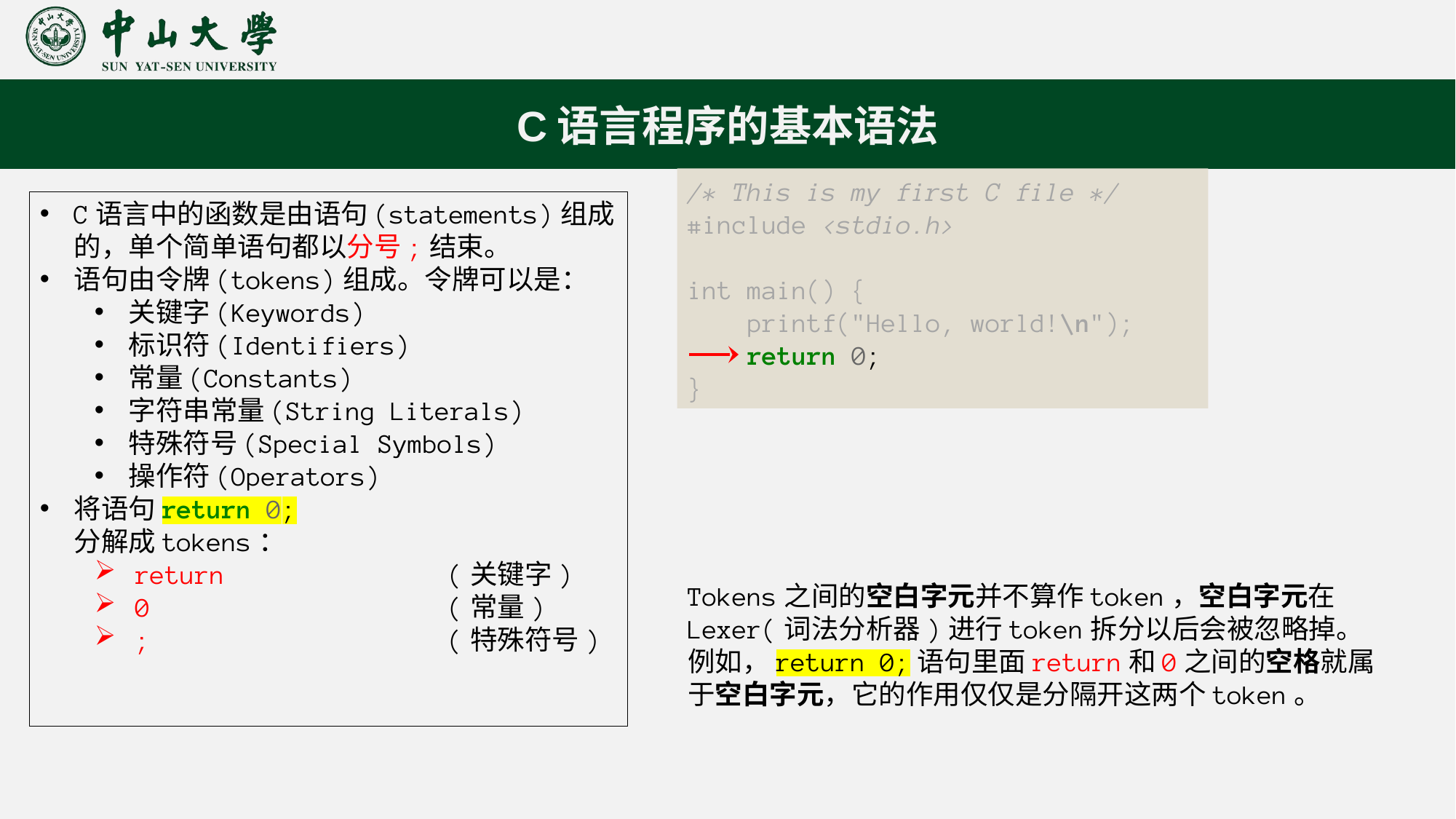

C语言程序的基本语法
/* This is my first C file */
#include <stdio.h>

int main() {
    printf("Hello, world!\n");
    return 0;
}
C语言中的函数是由语句(statements)组成的，单个简单语句都以分号;结束。
语句由令牌(tokens)组成。令牌可以是：
关键字(Keywords)
标识符(Identifiers)
常量(Constants)
字符串常量(String Literals)
特殊符号(Special Symbols)
操作符(Operators)
将语句return 0;
分解成tokens：
return               (关键字)
0                    (常量)
;                    (特殊符号)

Tokens之间的空白字元并不算作token，空白字元在Lexer(词法分析器)进行token拆分以后会被忽略掉。
例如，return 0;语句里面return和0之间的空格就属于空白字元，它的作用仅仅是分隔开这两个token。